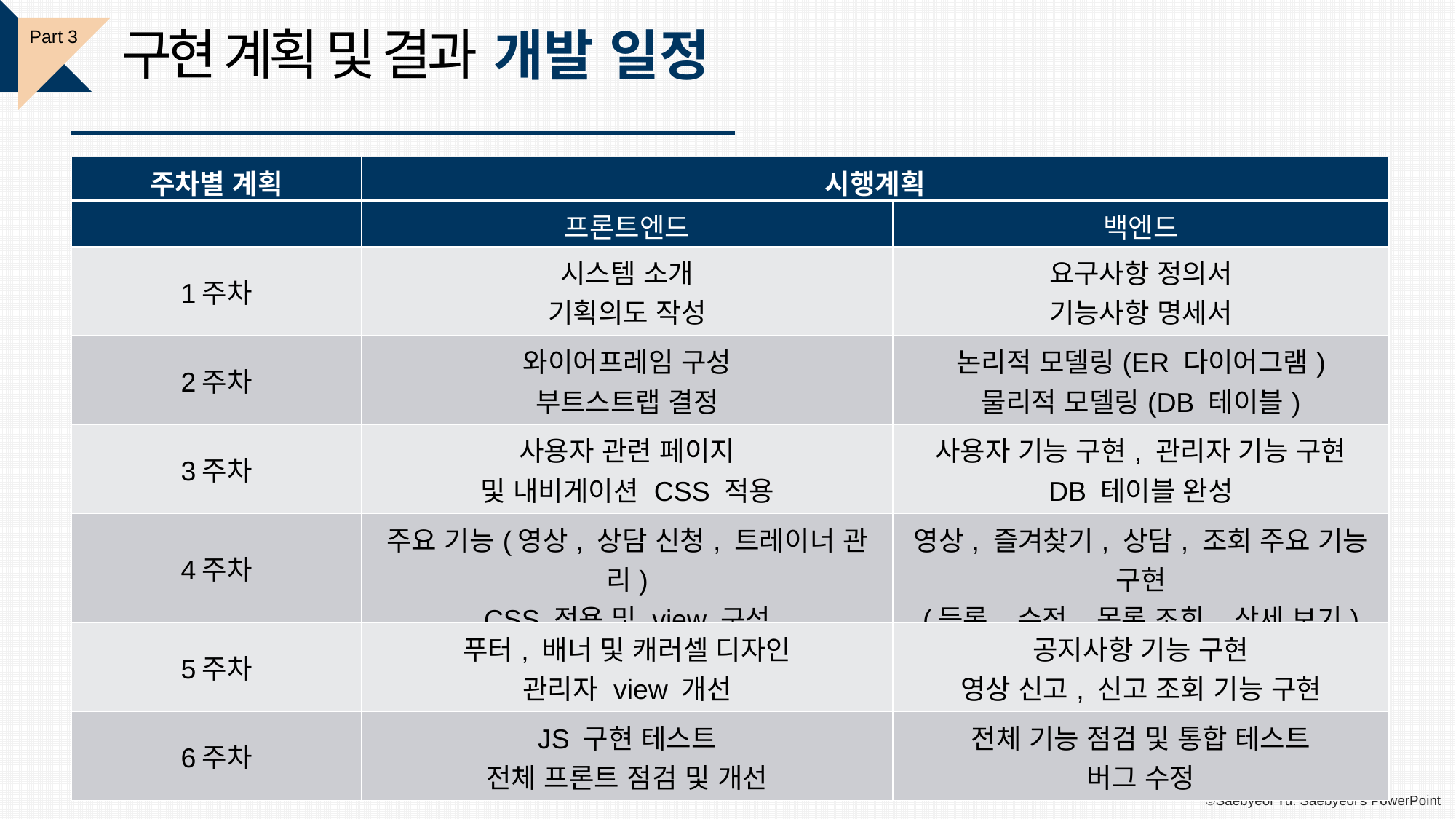

구현 계획 및 결과
개발 일정

Part 3
| 주차별 계획 | 시행계획 |  |
| --- | --- | --- |
|  | 프론트엔드 | 백엔드 |
| 1주차 | 시스템 소개 기획의도 작성 | 요구사항 정의서 기능사항 명세서 |
| 2주차 | 와이어프레임 구성 부트스트랩 결정 | 논리적 모델링(ER 다이어그램) 물리적 모델링(DB 테이블) |
| 3주차 | 사용자 관련 페이지 및 내비게이션 CSS 적용 | 사용자 기능 구현, 관리자 기능 구현 DB 테이블 완성 |
| 4주차 | 주요 기능(영상, 상담 신청, 트레이너 관리) CSS 적용 및 view 구성 | 영상, 즐겨찾기, 상담, 조회 주요 기능 구현 (등록, 수정, 목록 조회, 상세 보기) |
| 5주차 | 푸터, 배너 및 캐러셀 디자인 관리자 view 개선 | 공지사항 기능 구현 영상 신고, 신고 조회 기능 구현 |
| 6주차 | JS 구현 테스트 전체 프론트 점검 및 개선 | 전체 기능 점검 및 통합 테스트 버그 수정 |